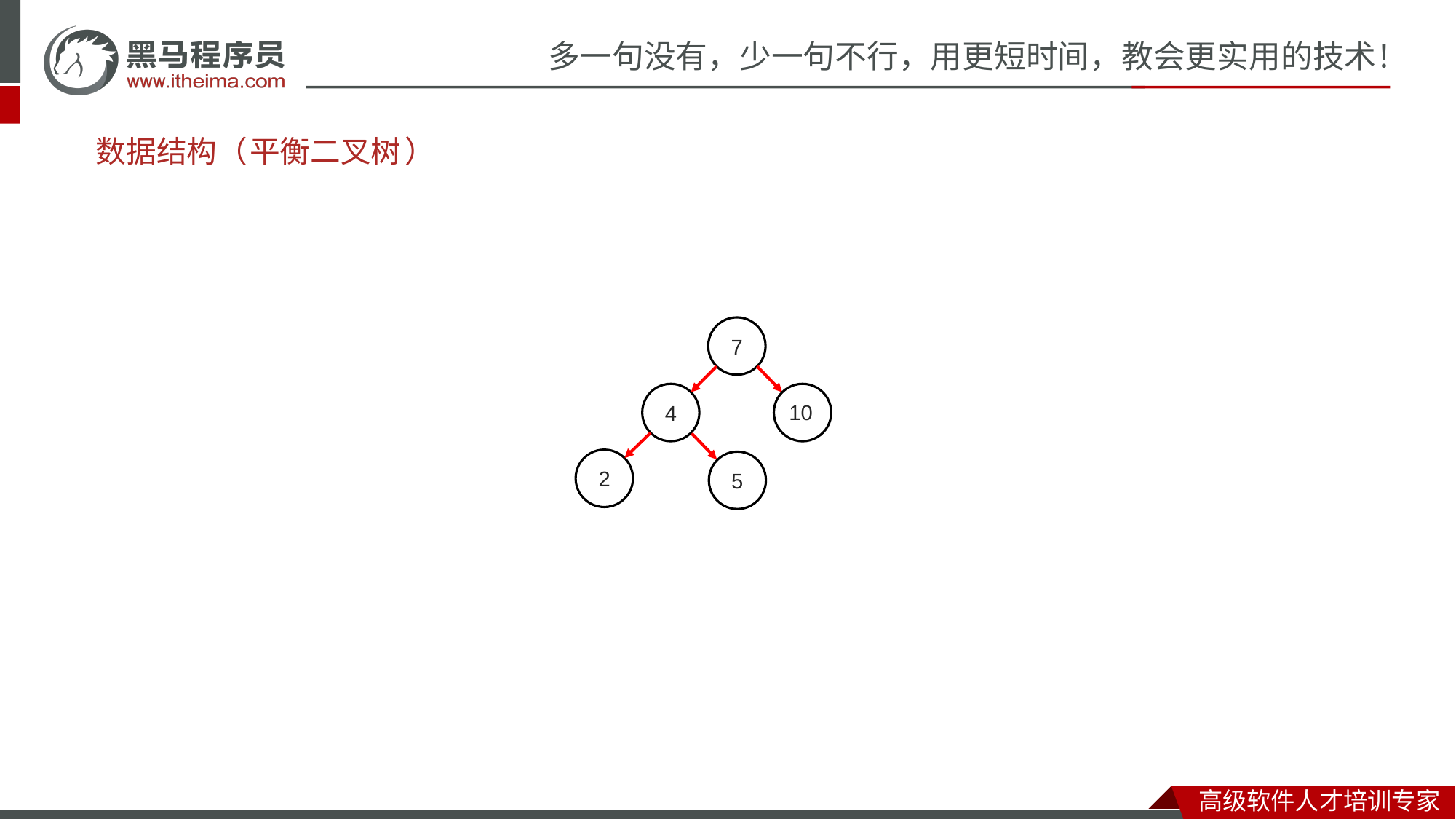

# 数据结构（
平衡
二叉
树
）
7

怎么保持平衡的呀？
4

10
2
5